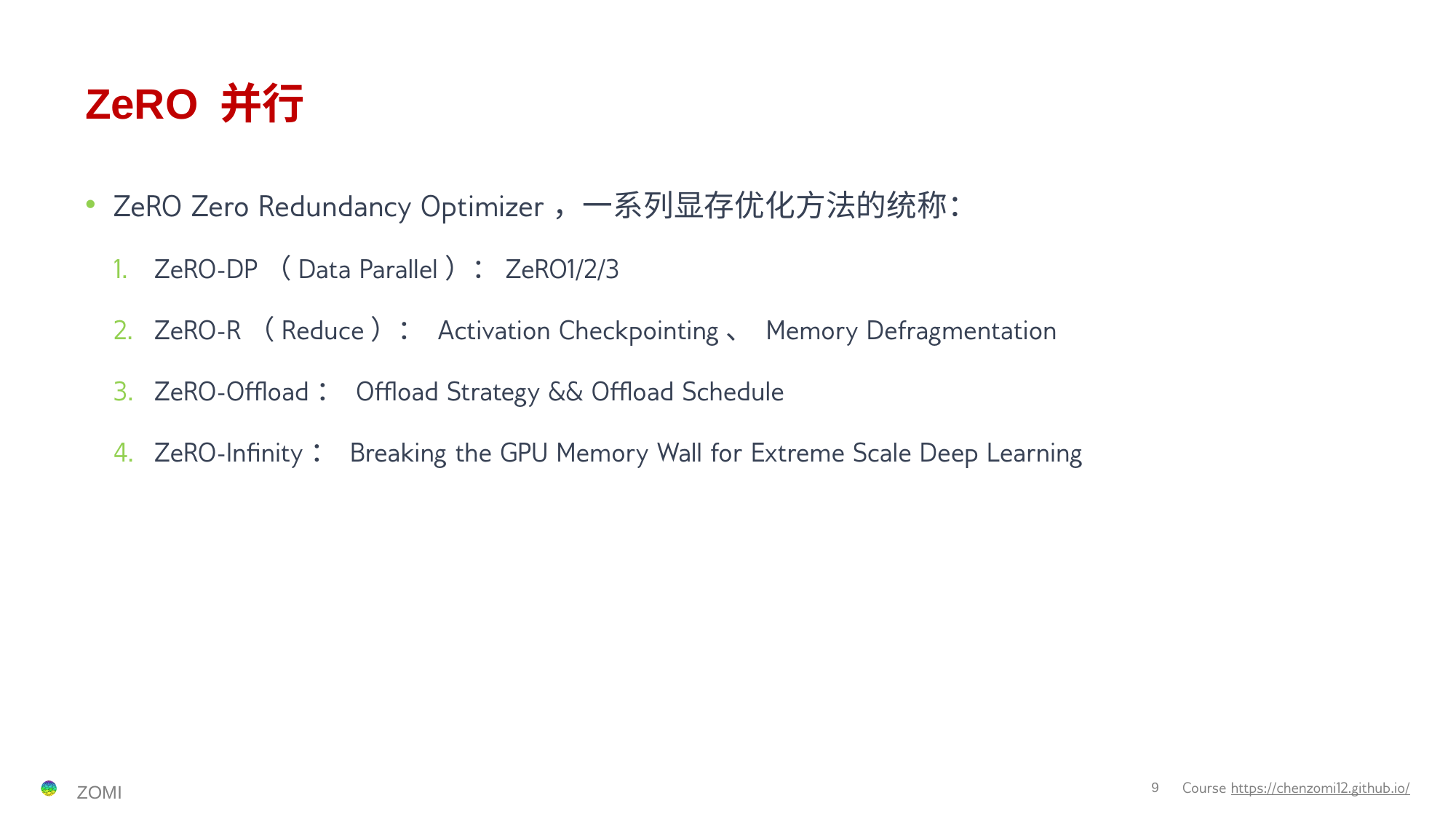

# ZeRO 并行
ZeRO Zero Redundancy Optimizer，一系列显存优化方法的统称：
ZeRO-DP（Data Parallel）：ZeRO1/2/3
ZeRO-R（Reduce）： Activation Checkpointing、 Memory Defragmentation
ZeRO-Offload： Offload Strategy && Offload Schedule
ZeRO-Infinity： Breaking the GPU Memory Wall for Extreme Scale Deep Learning